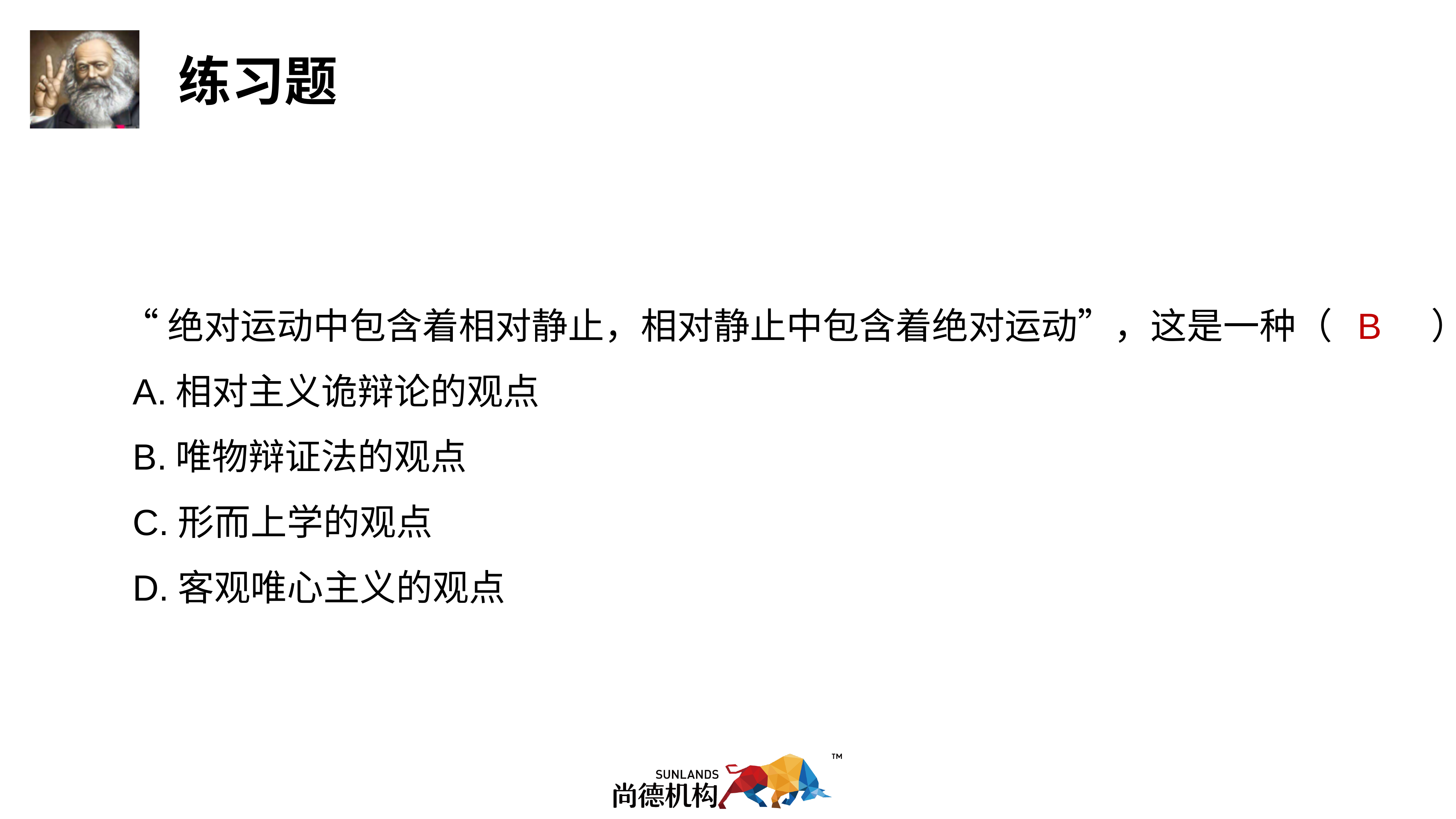

“绝对运动中包含着相对静止，相对静止中包含着绝对运动”，这是一种（  B    ）
 A.相对主义诡辩论的观点
 B.唯物辩证法的观点
 C.形而上学的观点
 D.客观唯心主义的观点